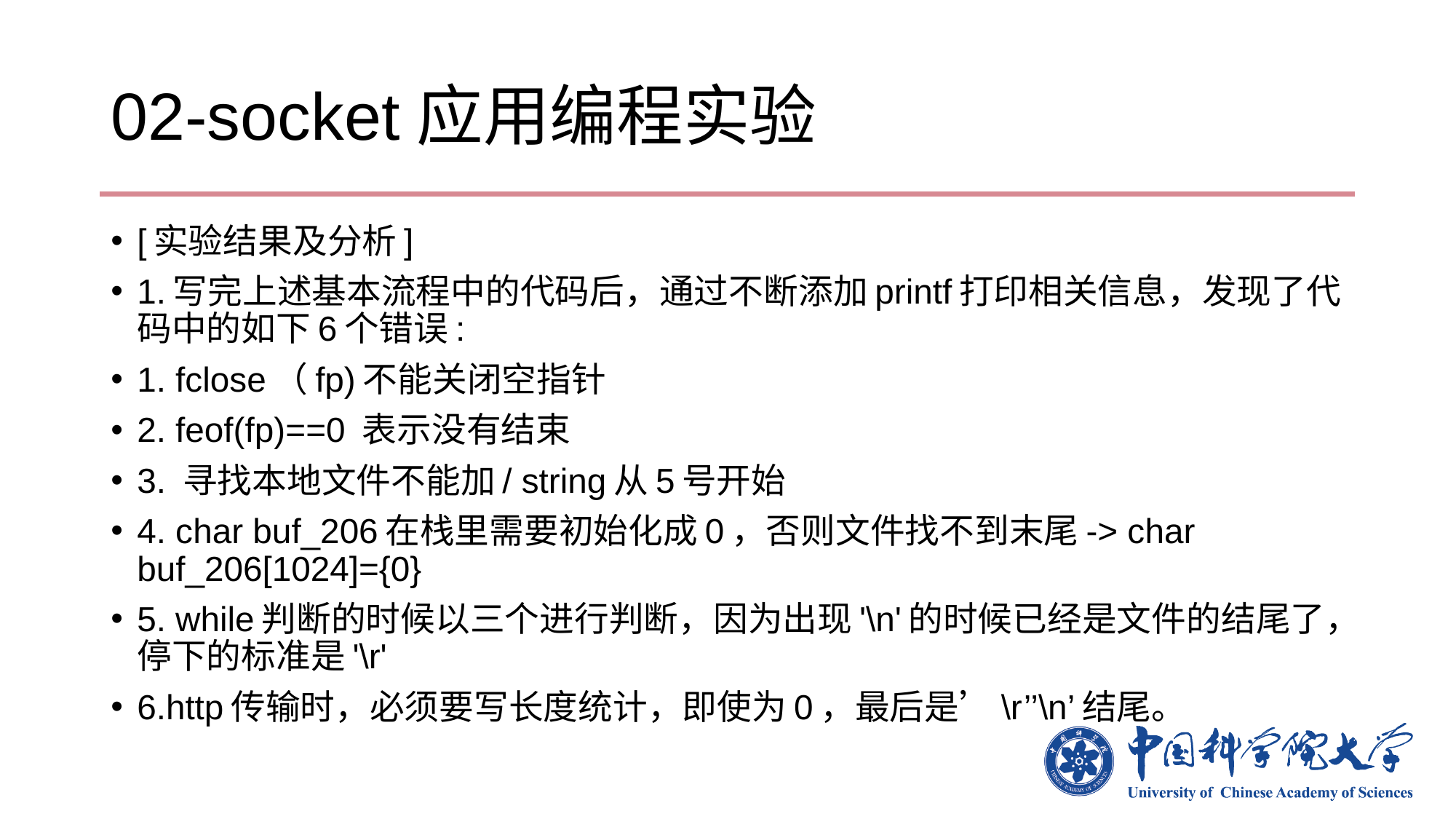

# 02-socket应用编程实验
[实验结果及分析]
1.写完上述基本流程中的代码后，通过不断添加printf打印相关信息，发现了代码中的如下6个错误:
1. fclose（fp)不能关闭空指针
2. feof(fp)==0 表示没有结束
3. 寻找本地文件不能加/ string从5号开始
4. char buf_206在栈里需要初始化成0，否则文件找不到末尾-> char buf_206[1024]={0}
5. while判断的时候以三个进行判断，因为出现'\n'的时候已经是文件的结尾了，停下的标准是'\r'
6.http传输时，必须要写长度统计，即使为0，最后是’\r’’\n’结尾。